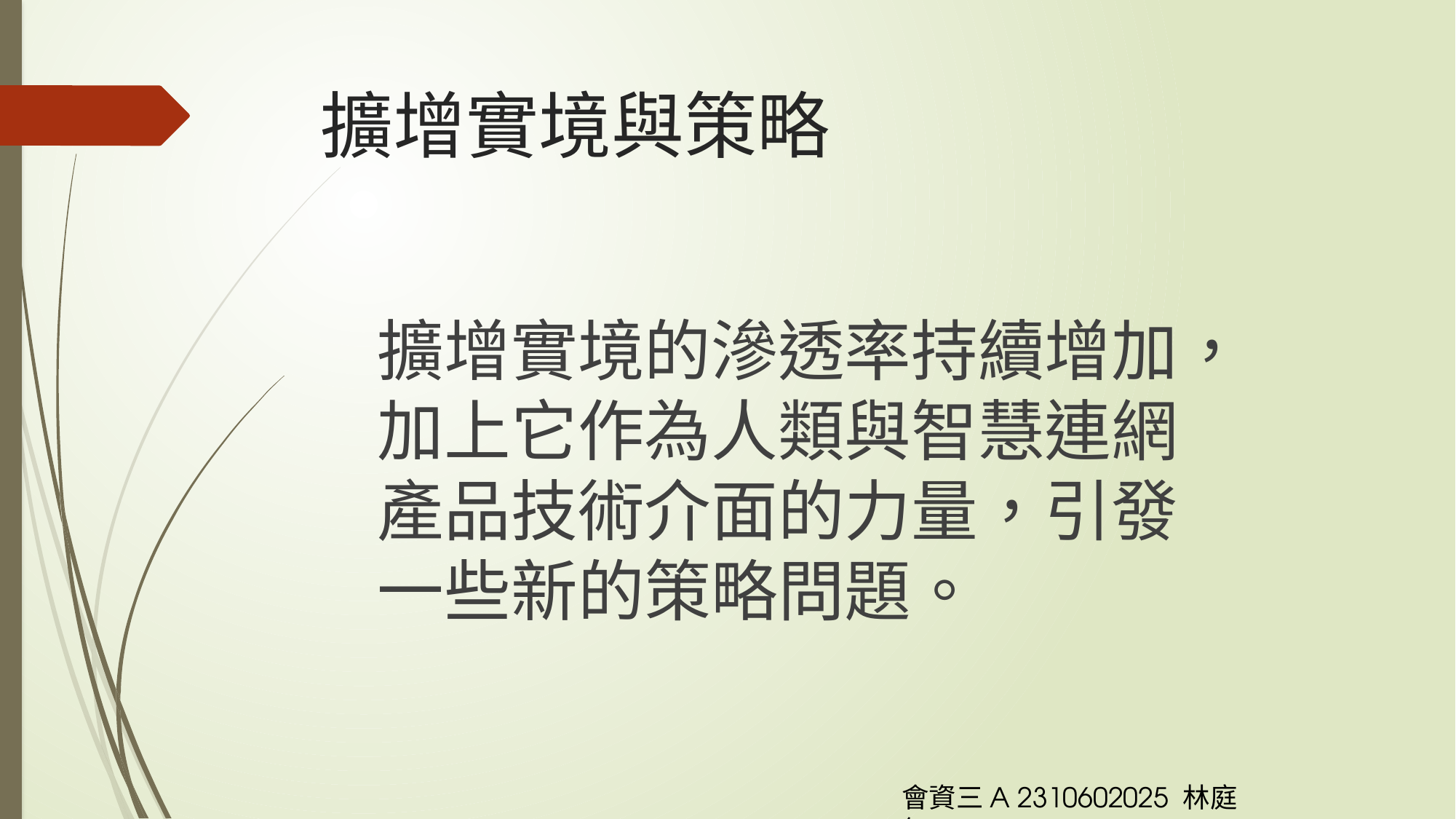

# 擴增實境與策略

擴增實境的滲透率持續增加，加上它作為人類與智慧連網產品技術介面的力量，引發一些新的策略問題。
會資三A 2310602025 林庭鈺